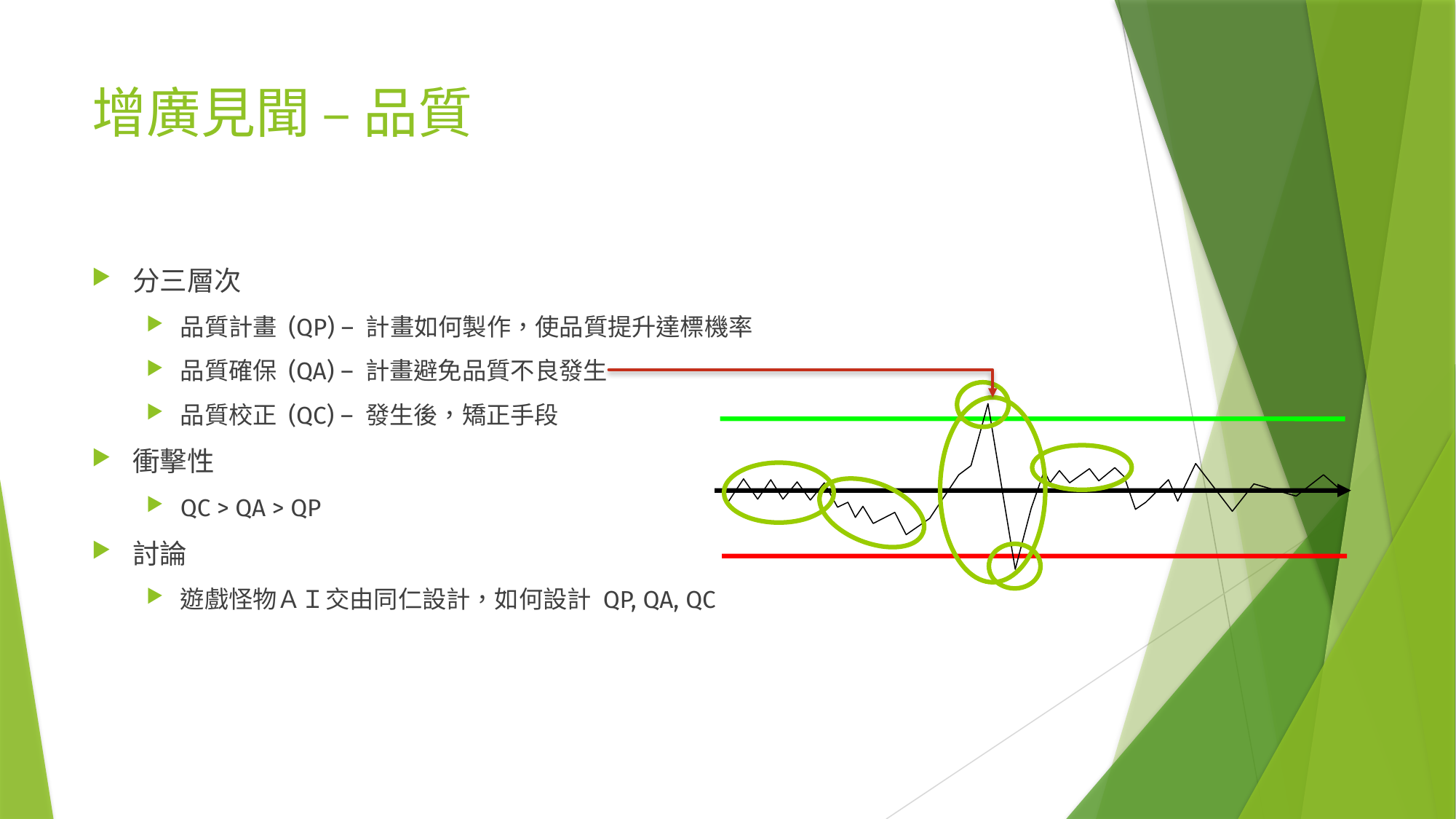

# 增廣見聞 – 品質
分三層次
品質計畫 (QP) – 計畫如何製作，使品質提升達標機率
品質確保 (QA) – 計畫避免品質不良發生
品質校正 (QC) – 發生後，矯正手段
衝擊性
QC > QA > QP
討論
遊戲怪物ＡＩ交由同仁設計，如何設計 QP, QA, QC